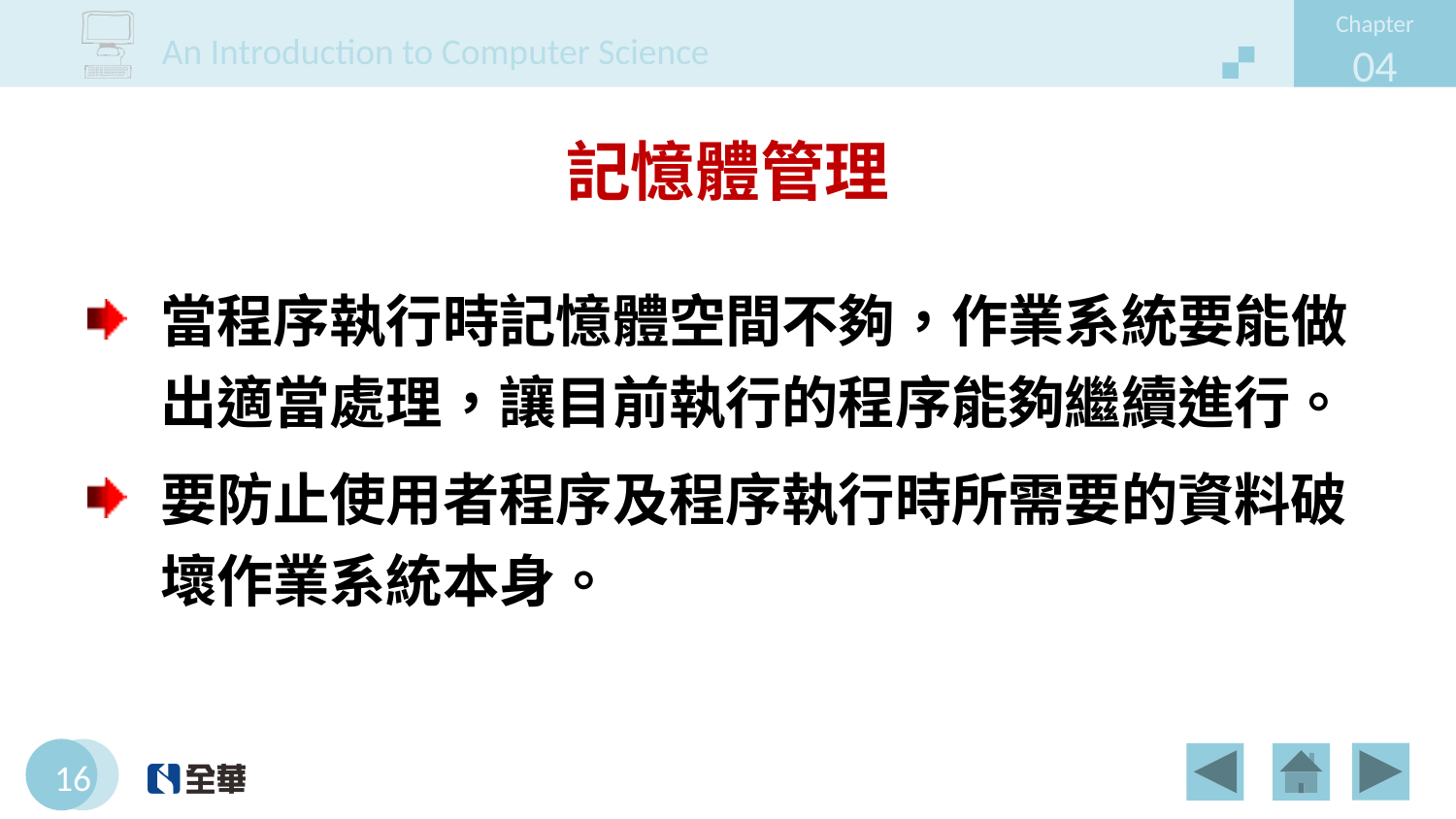

# 記憶體管理
當程序執行時記憶體空間不夠，作業系統要能做出適當處理，讓目前執行的程序能夠繼續進行。
要防止使用者程序及程序執行時所需要的資料破壞作業系統本身。